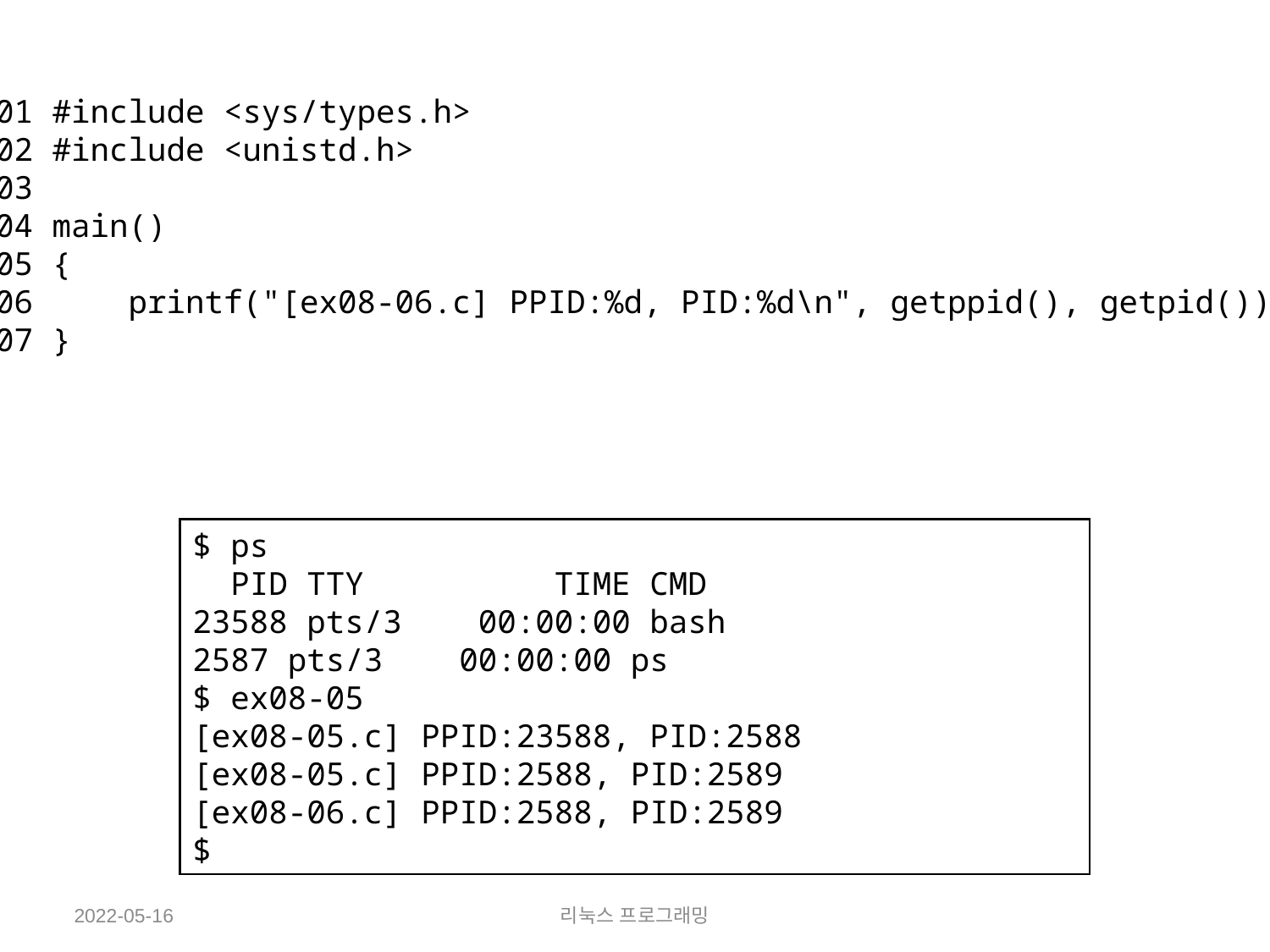

01 #include <sys/types.h>
02 #include <unistd.h>
03
04 main()
05 {
06     printf("[ex08-06.c] PPID:%d, PID:%d\n", getppid(), getpid());
07 }
$ ps
  PID TTY          TIME CMD
23588 pts/3    00:00:00 bash
2587 pts/3    00:00:00 ps
$ ex08-05
[ex08-05.c] PPID:23588, PID:2588
[ex08-05.c] PPID:2588, PID:2589
[ex08-06.c] PPID:2588, PID:2589
$
2022-05-16
리눅스 프로그래밍